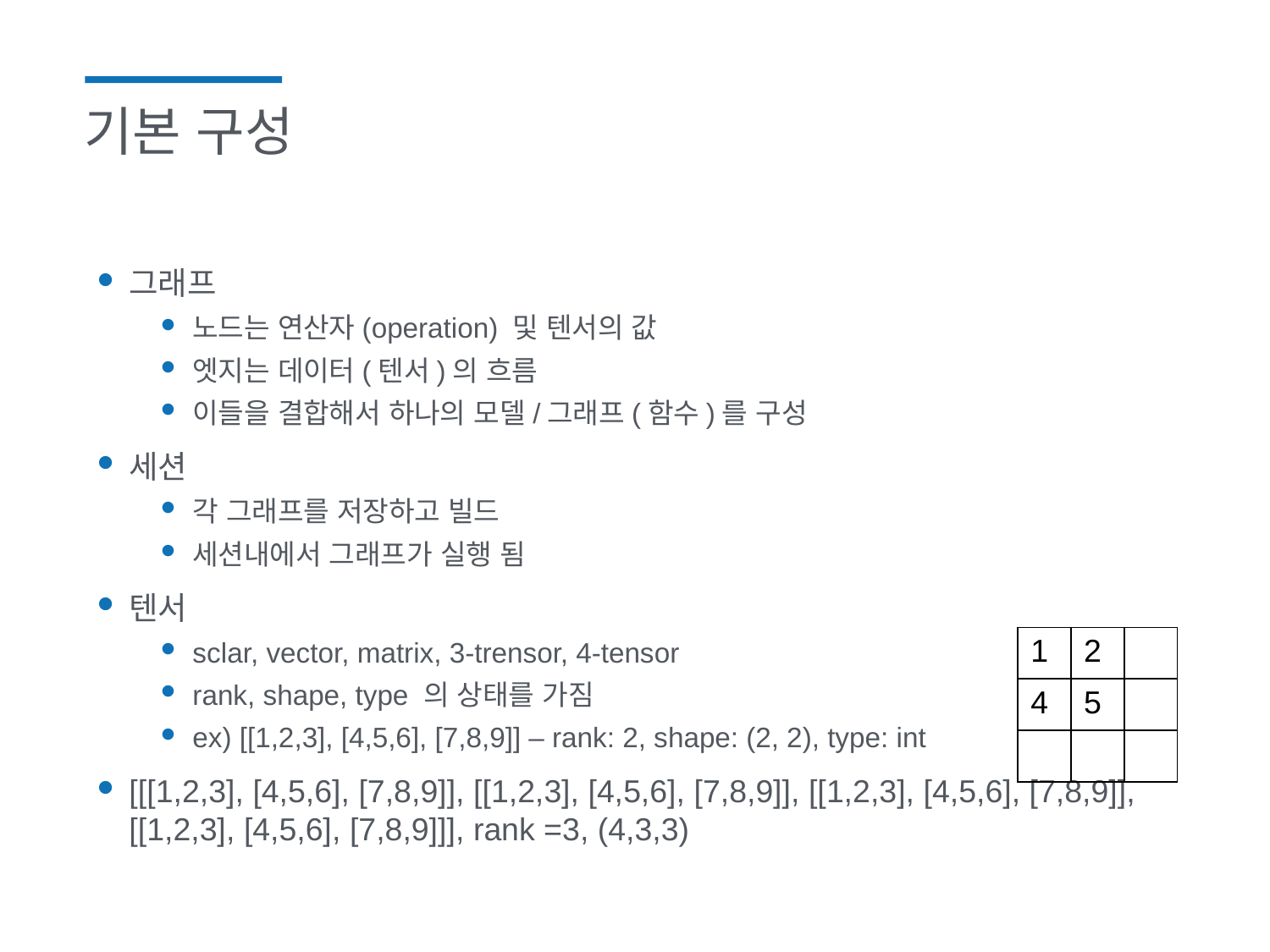

# 기본 구성
그래프
노드는 연산자(operation) 및 텐서의 값
엣지는 데이터(텐서)의 흐름
이들을 결합해서 하나의 모델/그래프(함수)를 구성
세션
각 그래프를 저장하고 빌드
세션내에서 그래프가 실행 됨
텐서
sclar, vector, matrix, 3-trensor, 4-tensor
rank, shape, type 의 상태를 가짐
ex) [[1,2,3], [4,5,6], [7,8,9]] – rank: 2, shape: (2, 2), type: int
[[[1,2,3], [4,5,6], [7,8,9]], [[1,2,3], [4,5,6], [7,8,9]], [[1,2,3], [4,5,6], [7,8,9]], [[1,2,3], [4,5,6], [7,8,9]]], rank =3, (4,3,3)
| 1 | 2 |  |
| --- | --- | --- |
| 4 | 5 |  |
|  |  |  |